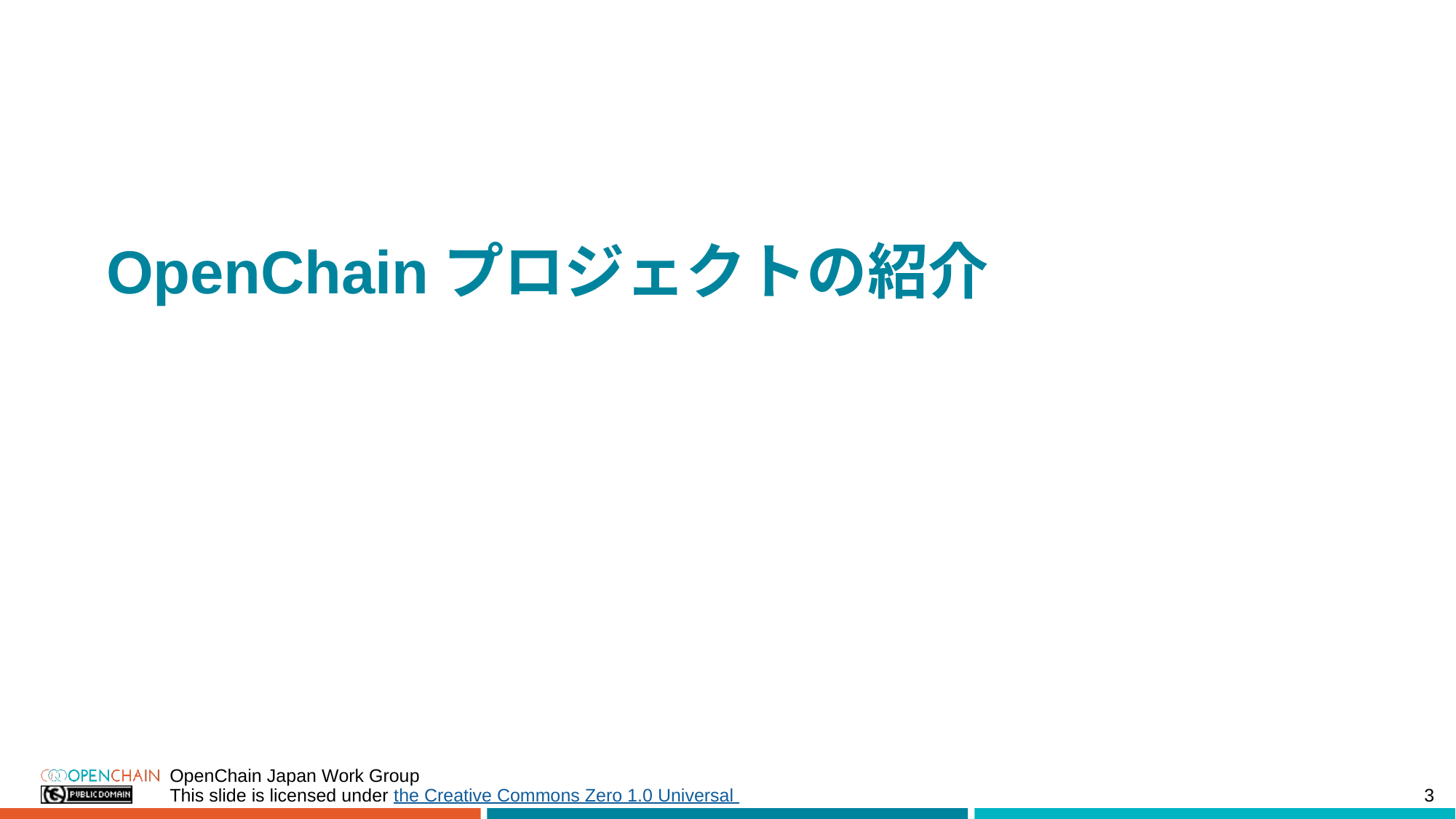

#
OpenChainプロジェクトの紹介
OpenChain Japan Work Group
3